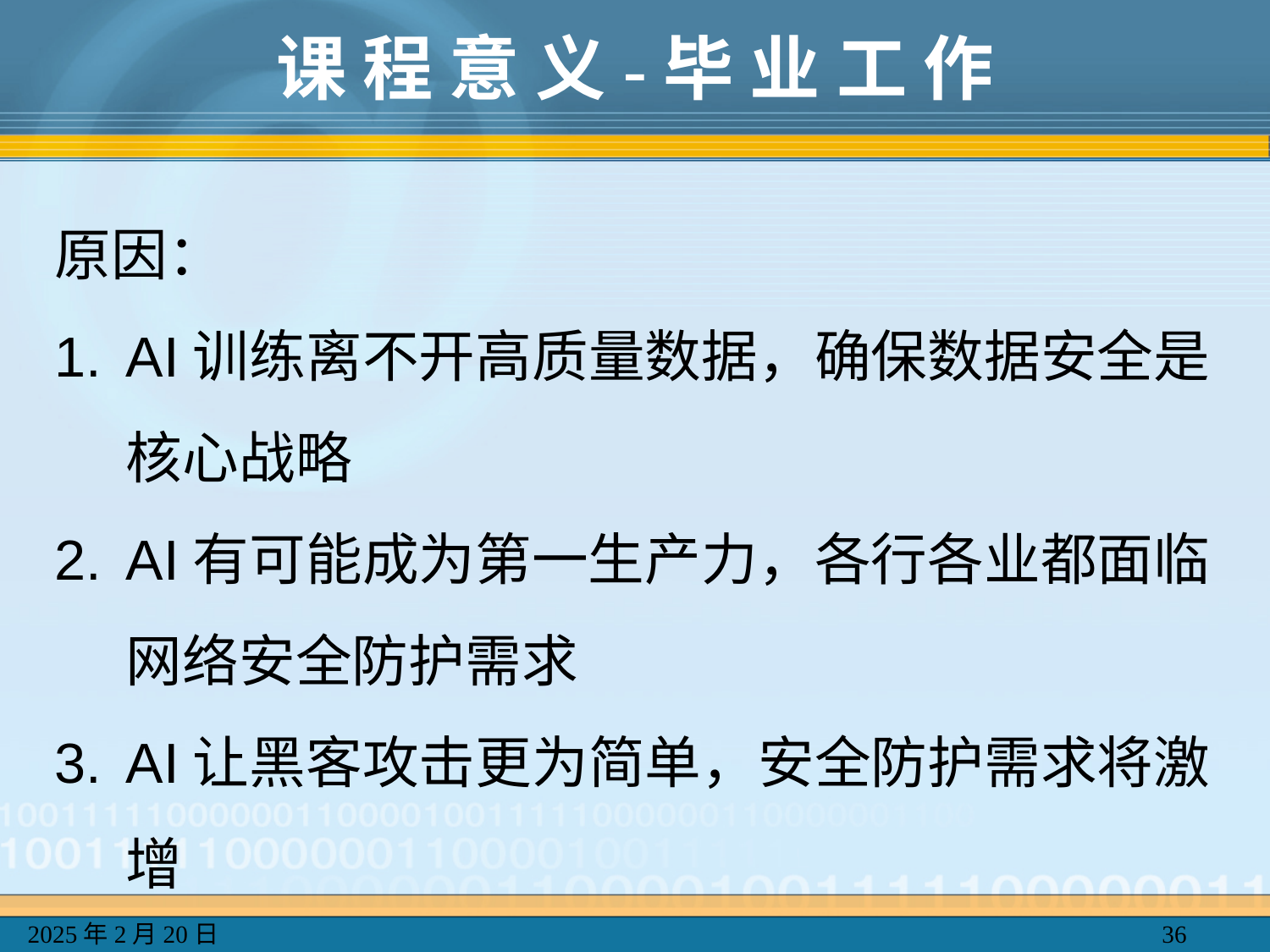

# 课 程 意 义-毕 业 工 作
原因：
AI训练离不开高质量数据，确保数据安全是核心战略
AI有可能成为第一生产力，各行各业都面临网络安全防护需求
AI让黑客攻击更为简单，安全防护需求将激增

2025年2月20日
36